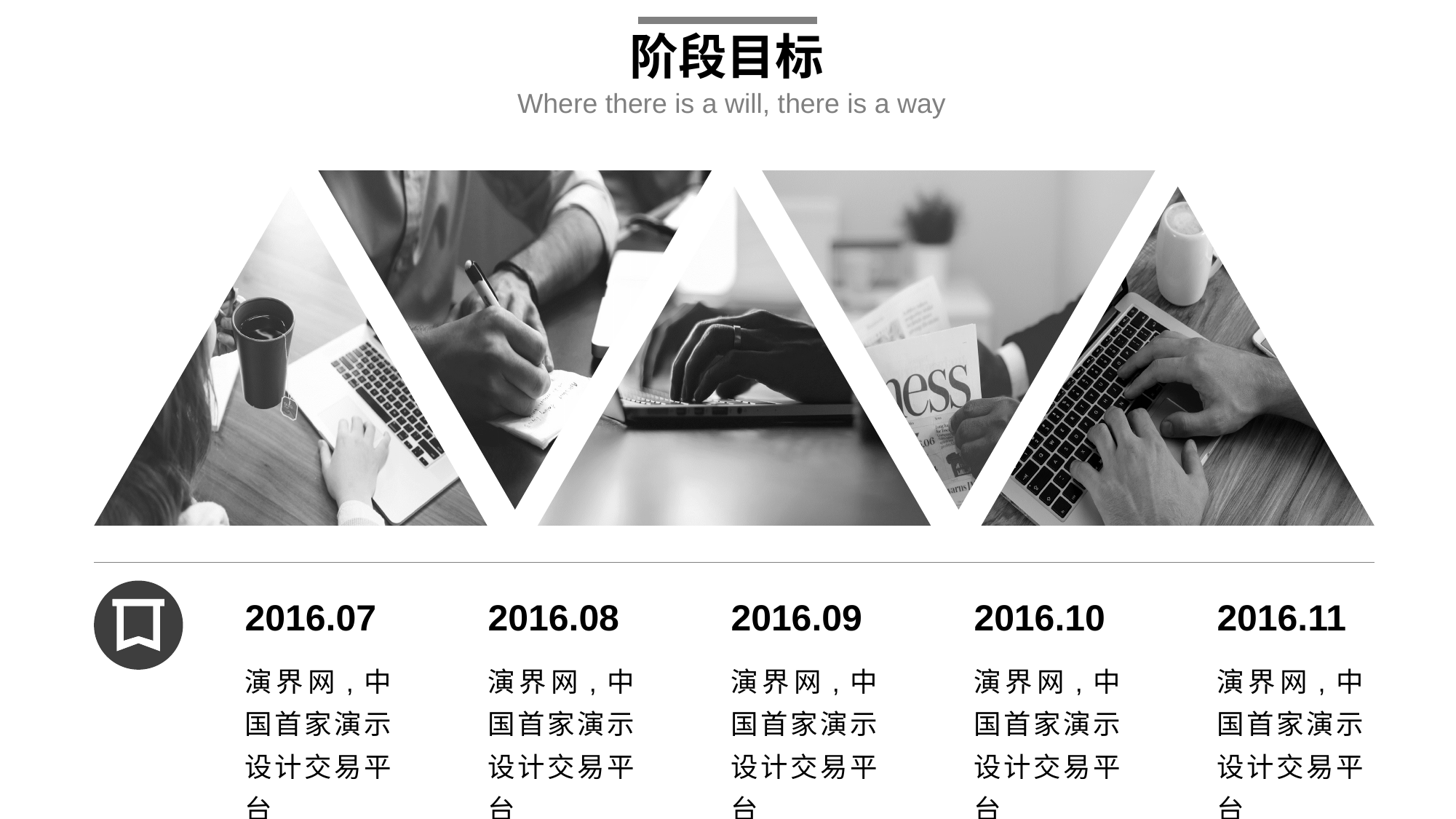

阶段目标
Where there is a will, there is a way

2016.07
演界网,中国首家演示设计交易平台

2016.08
演界网,中国首家演示设计交易平台

2016.09
演界网,中国首家演示设计交易平台

2016.10
演界网,中国首家演示设计交易平台

2016.11
演界网,中国首家演示设计交易平台